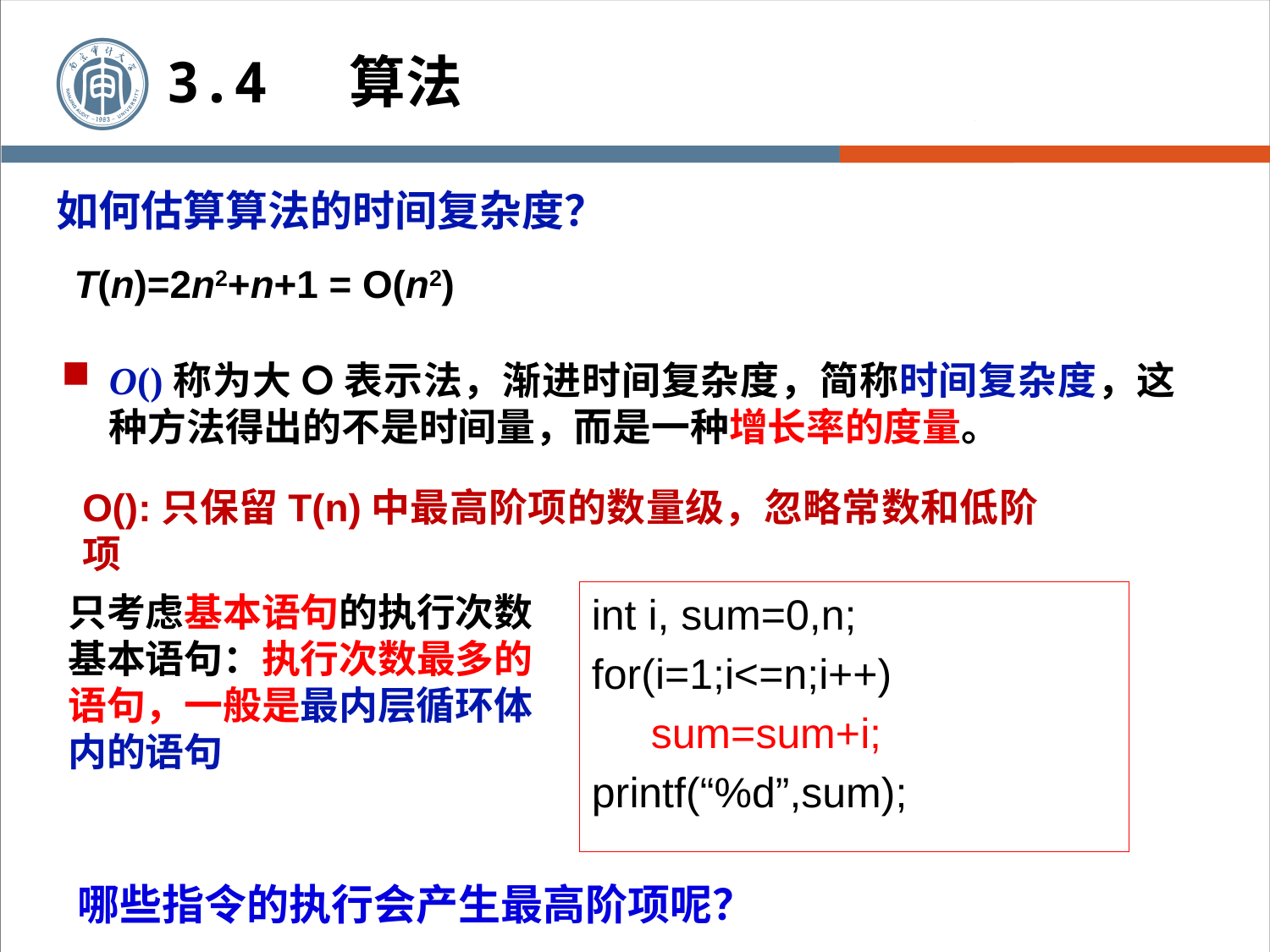

3.4  算法
如何估算算法的时间复杂度？
T(n)=2n2+n+1 = O(n2)
O()称为大O表示法，渐进时间复杂度，简称时间复杂度，这种方法得出的不是时间量，而是一种增长率的度量。
O():只保留T(n)中最高阶项的数量级，忽略常数和低阶项
只考虑基本语句的执行次数
基本语句：执行次数最多的语句，一般是最内层循环体内的语句
int i, sum=0,n;
for(i=1;i<=n;i++)
     sum=sum+i;
printf(“%d”,sum);
哪些指令的执行会产生最高阶项呢？